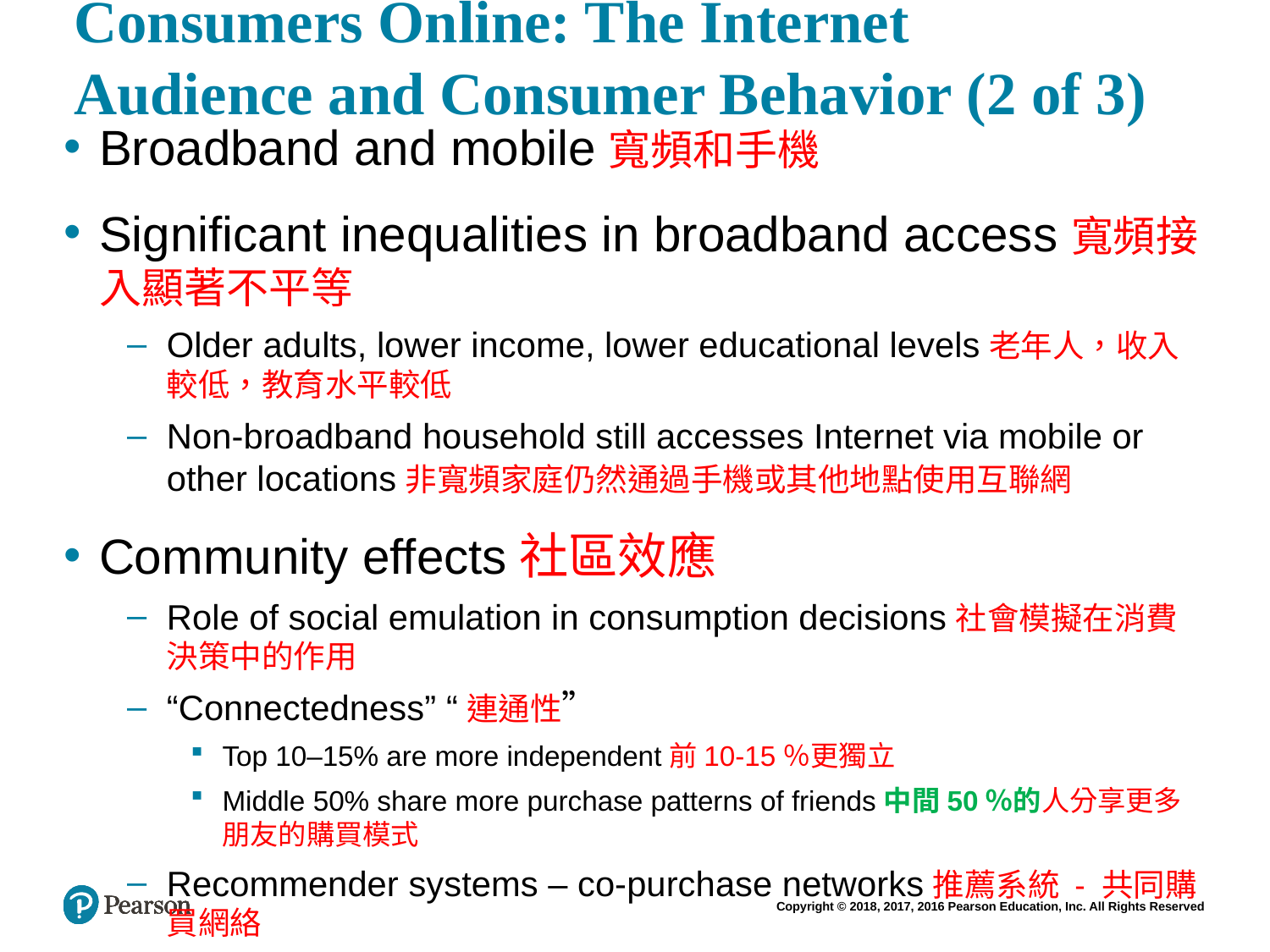

# Consumers Online: The Internet Audience and Consumer Behavior (2 of 3)
Broadband and mobile寬頻和手機
Significant inequalities in broadband access寬頻接入顯著不平等
Older adults, lower income, lower educational levels老年人，收入較低，教育水平較低
Non-broadband household still accesses Internet via mobile or other locations非寬頻家庭仍然通過手機或其他地點使用互聯網
Community effects社區效應
Role of social emulation in consumption decisions社會模擬在消費決策中的作用
“Connectedness” “連通性”
Top 10–15% are more independent前10-15％更獨立
Middle 50% share more purchase patterns of friends中間50％的人分享更多朋友的購買模式
Recommender systems – co-purchase networks推薦系​​統 - 共同購買網絡